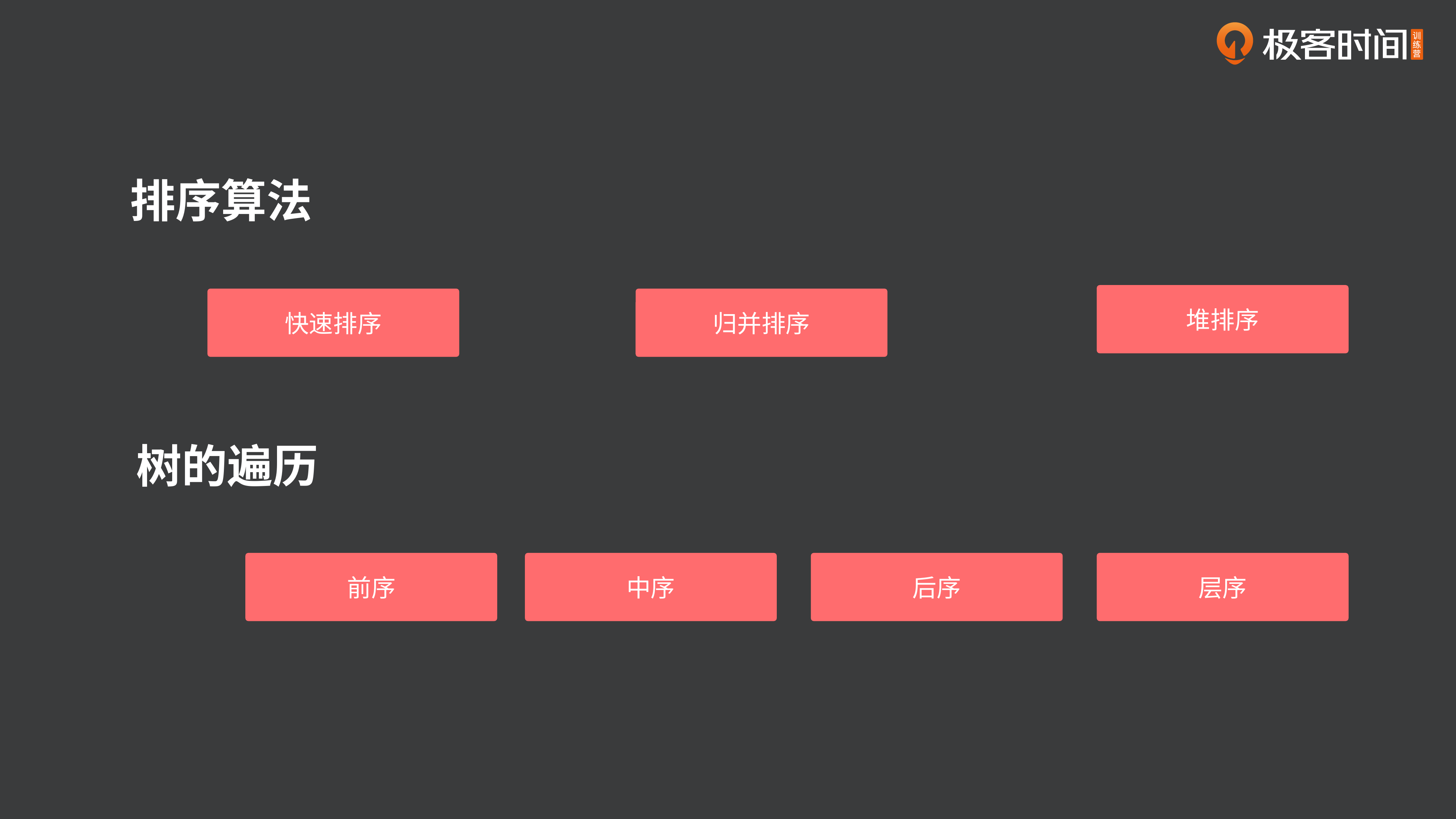

排序算法
堆排序
快速排序
归并排序
树的遍历
前序
中序
后序
层序